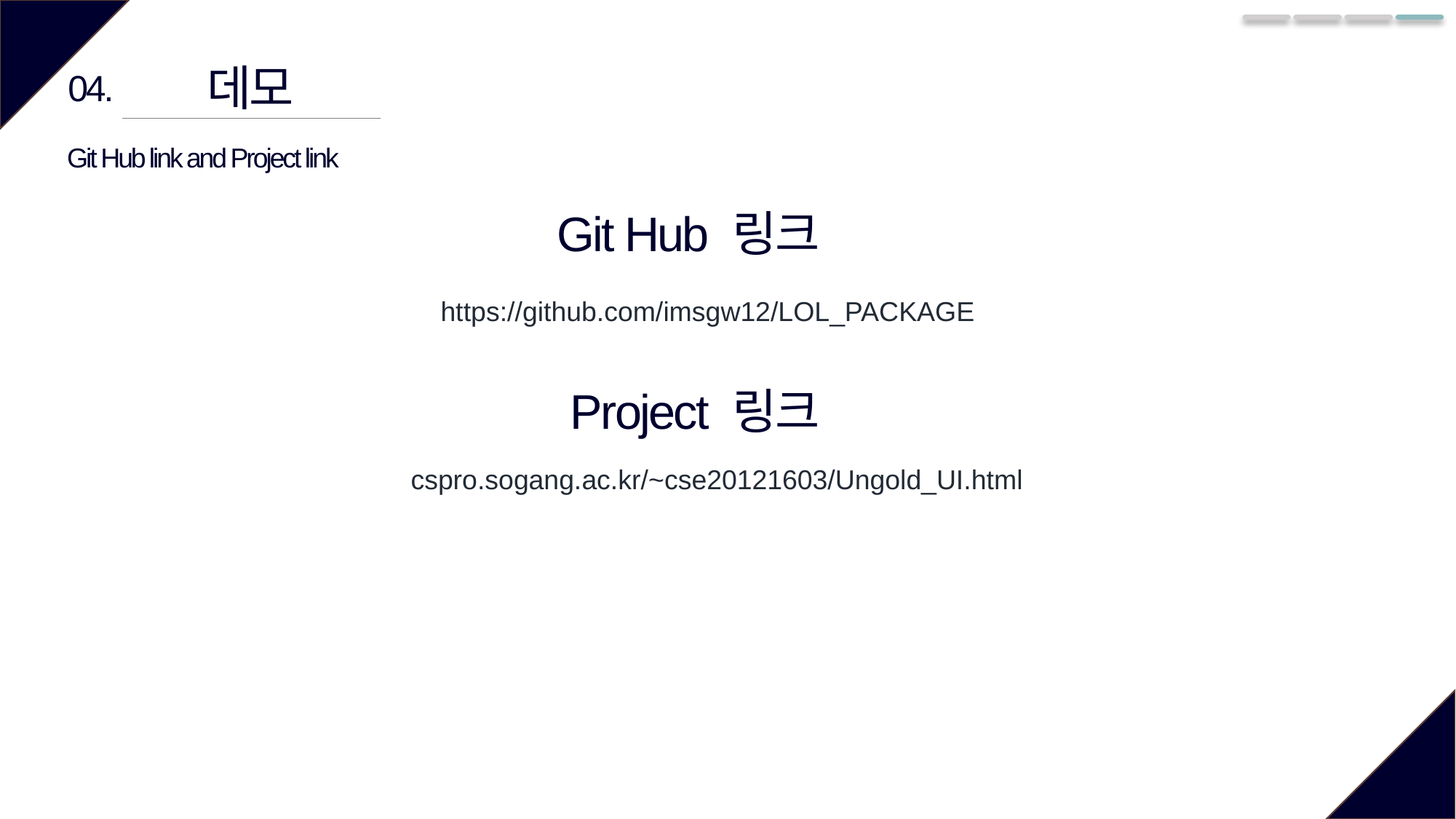

데모
04.
Git Hub link and Project link
Git Hub 링크
https://github.com/imsgw12/LOL_PACKAGE
Project 링크
cspro.sogang.ac.kr/~cse20121603/Ungold_UI.html